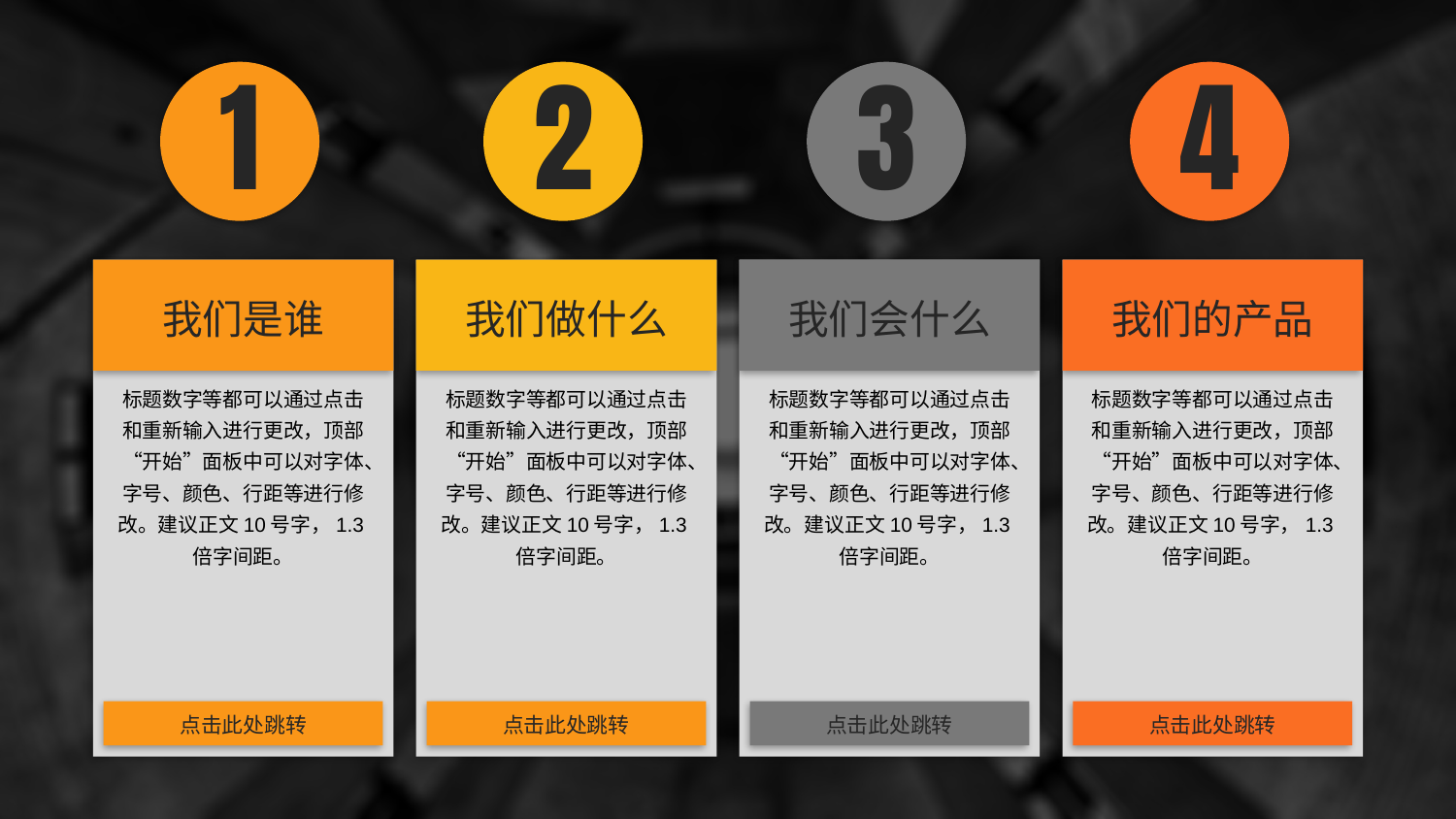

1
2
3
4

我们是谁
我们做什么
我们会什么
我们的产品
标题数字等都可以通过点击和重新输入进行更改，顶部“开始”面板中可以对字体、字号、颜色、行距等进行修改。建议正文10号字，1.3倍字间距。
标题数字等都可以通过点击和重新输入进行更改，顶部“开始”面板中可以对字体、字号、颜色、行距等进行修改。建议正文10号字，1.3倍字间距。
标题数字等都可以通过点击和重新输入进行更改，顶部“开始”面板中可以对字体、字号、颜色、行距等进行修改。建议正文10号字，1.3倍字间距。
标题数字等都可以通过点击和重新输入进行更改，顶部“开始”面板中可以对字体、字号、颜色、行距等进行修改。建议正文10号字，1.3倍字间距。

点击此处跳转
点击此处跳转
点击此处跳转
点击此处跳转